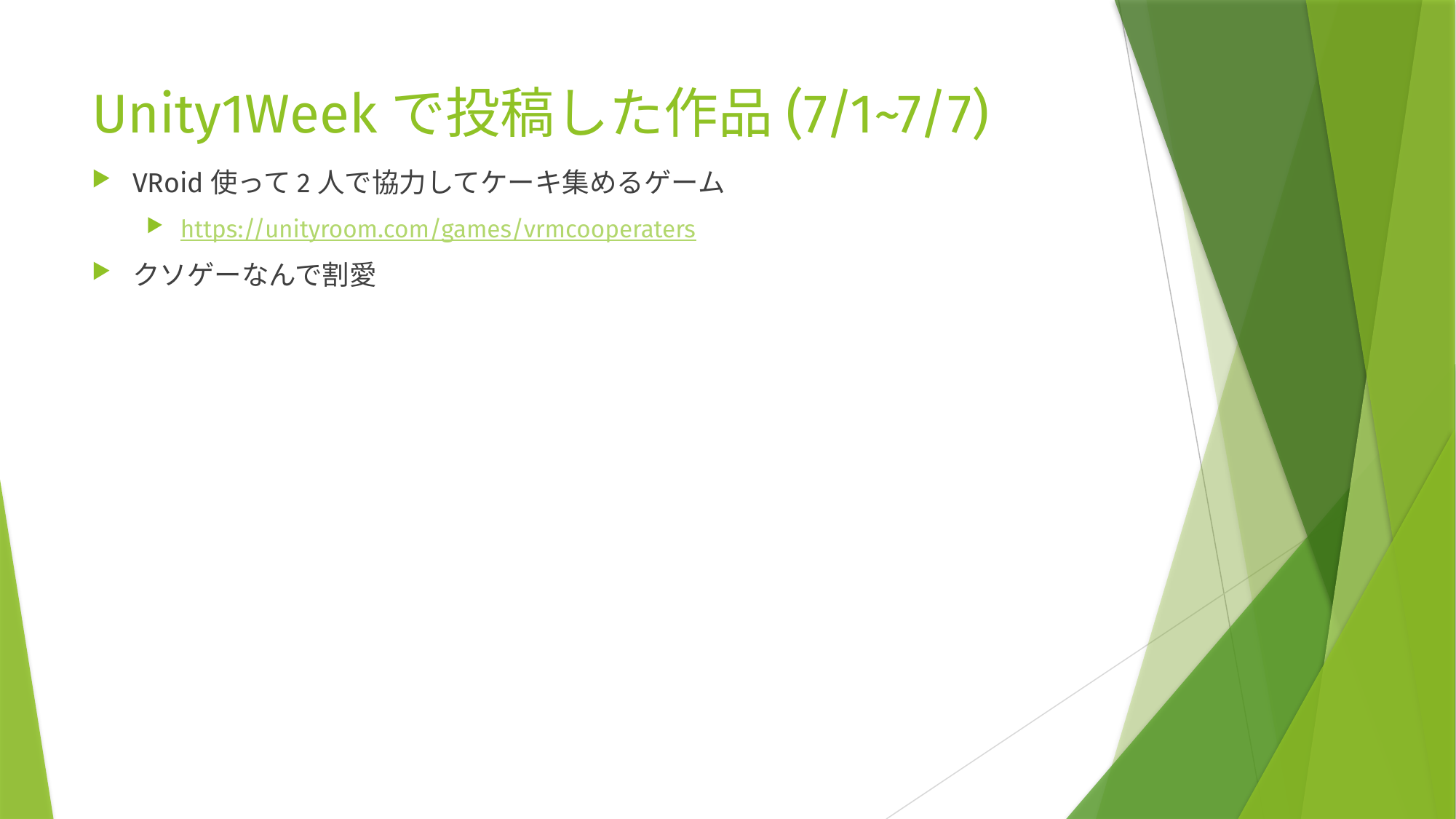

# Unity1Weekで投稿した作品(7/1~7/7)
VRoid使って2人で協力してケーキ集めるゲーム
https://unityroom.com/games/vrmcooperaters
クソゲーなんで割愛